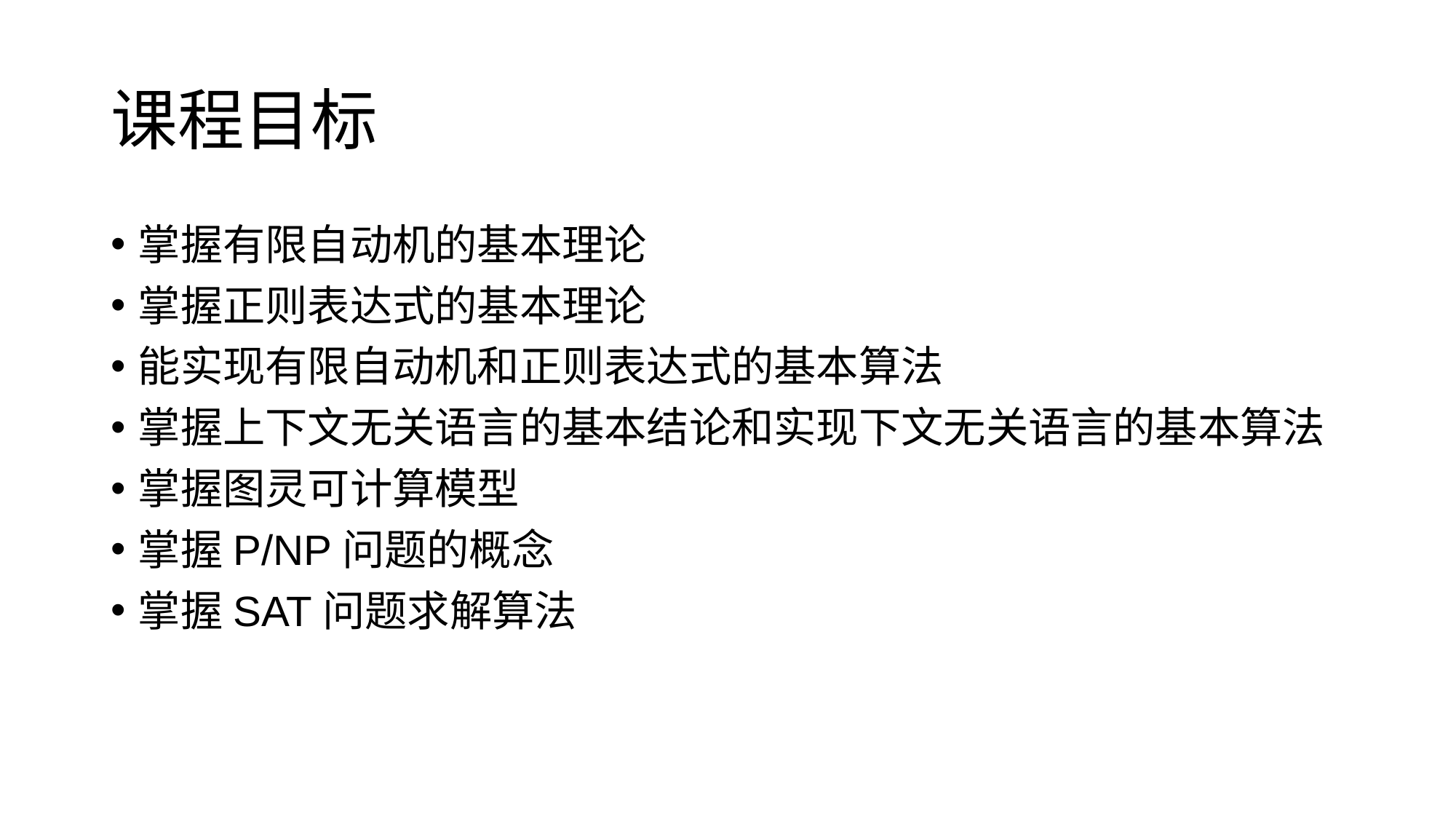

# 课程目标
掌握有限自动机的基本理论
掌握正则表达式的基本理论
能实现有限自动机和正则表达式的基本算法
掌握上下文无关语言的基本结论和实现下文无关语言的基本算法
掌握图灵可计算模型
掌握P/NP问题的概念
掌握SAT问题求解算法